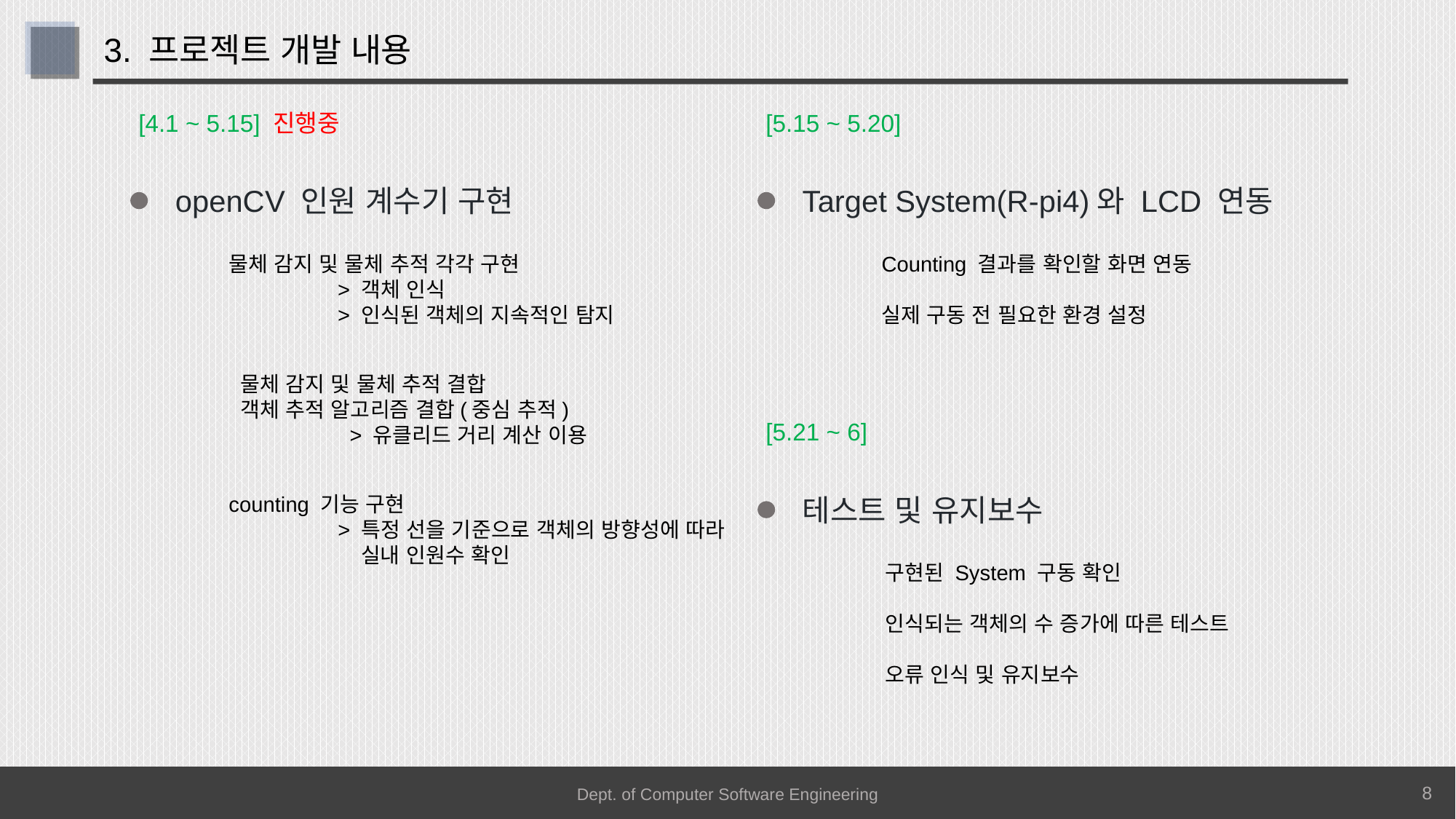

# 3. 프로젝트 개발 내용
[4.1 ~ 5.15] 진행중
[5.15 ~ 5.20]
openCV 인원 계수기 구현
Target System(R-pi4)와 LCD 연동

물체 감지 및 물체 추적 각각 구현
	> 객체 인식
	> 인식된 객체의 지속적인 탐지
Counting 결과를 확인할 화면 연동

실제 구동 전 필요한 환경 설정
물체 감지 및 물체 추적 결합
객체 추적 알고리즘 결합(중심 추적)
	> 유클리드 거리 계산 이용
[5.21 ~ 6]
counting 기능 구현
	> 특정 선을 기준으로 객체의 방향성에 따라
	   실내 인원수 확인
테스트 및 유지보수

구현된 System 구동 확인

인식되는 객체의 수 증가에 따른 테스트

오류 인식 및 유지보수